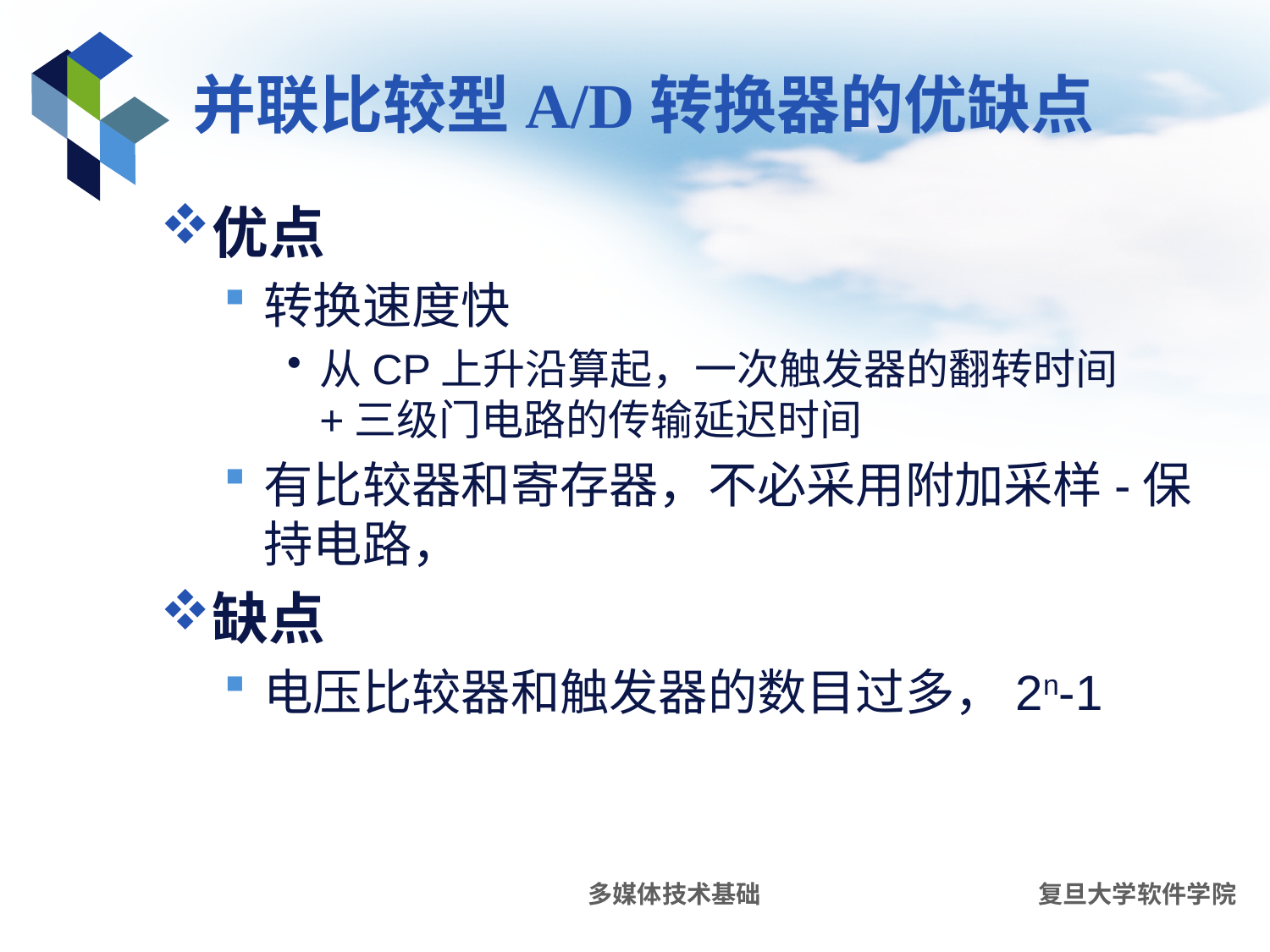

# 并联比较型A/D转换器的优缺点
优点
转换速度快
从CP上升沿算起，一次触发器的翻转时间+三级门电路的传输延迟时间
有比较器和寄存器，不必采用附加采样-保持电路，
缺点
电压比较器和触发器的数目过多，2n-1
多媒体技术基础